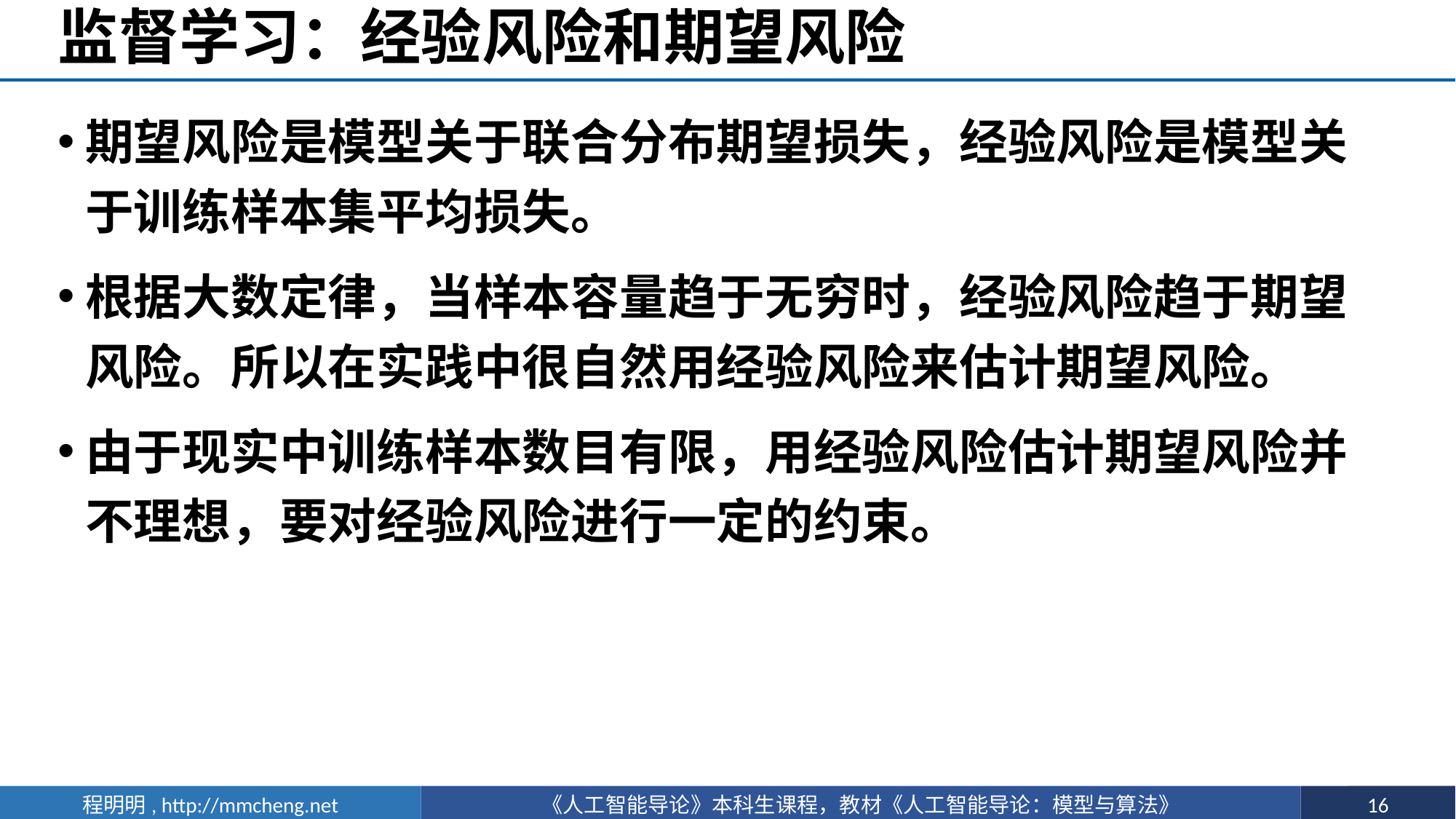

# 监督学习：经验风险和期望风险
期望风险是模型关于联合分布期望损失，经验风险是模型关于训练样本集平均损失。
根据大数定律，当样本容量趋于无穷时，经验风险趋于期望风险。所以在实践中很自然用经验风险来估计期望风险。
由于现实中训练样本数目有限，用经验风险估计期望风险并不理想，要对经验风险进行一定的约束。